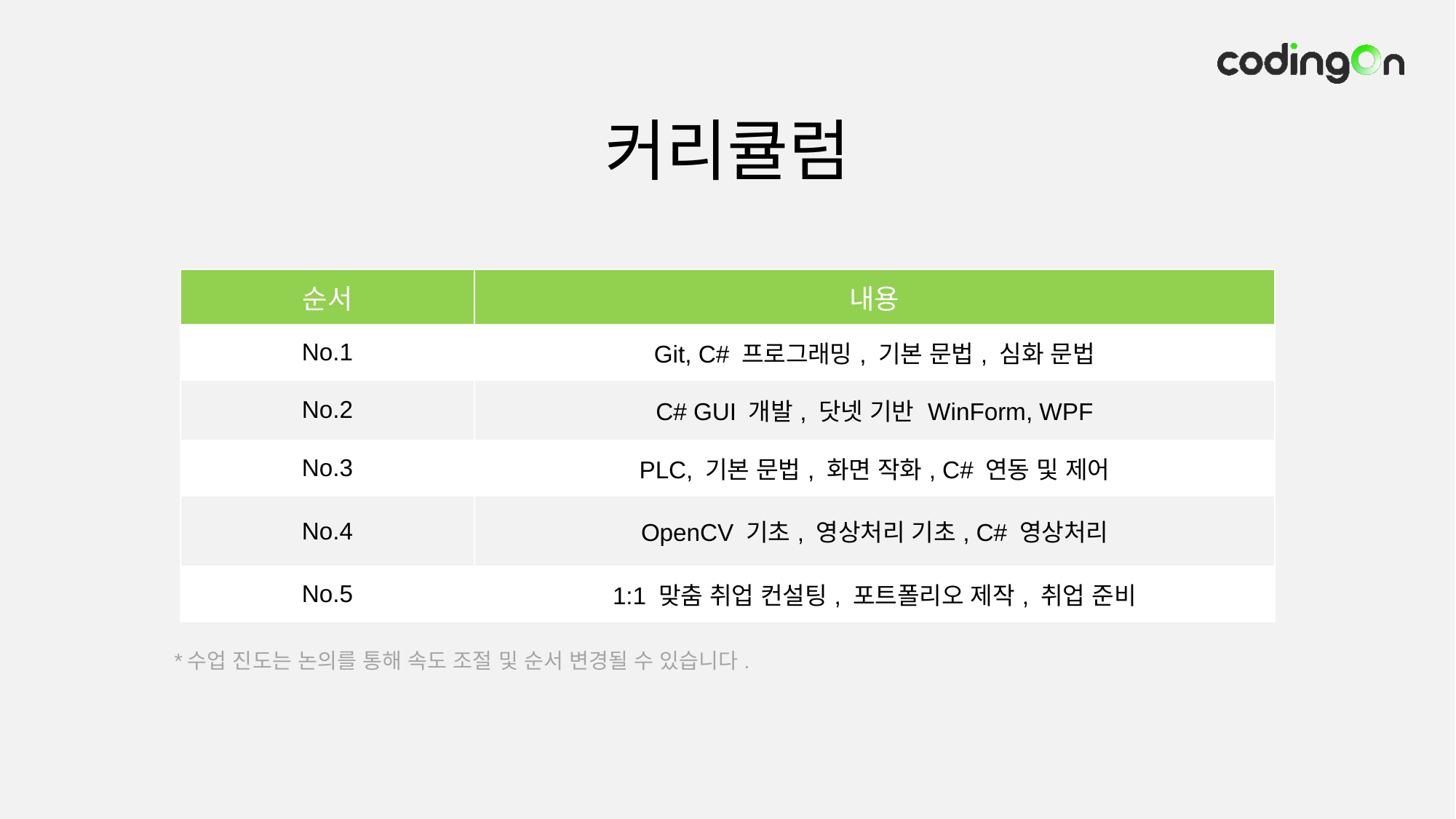

(수정필요)
커리큘럼
| 순서 | 내용 |
| --- | --- |
| No.1 | Git, C# 프로그래밍, 기본 문법, 심화 문법 |
| No.2 | C# GUI 개발, 닷넷 기반 WinForm, WPF |
| No.3 | PLC, 기본 문법, 화면 작화, C# 연동 및 제어 |
| No.4 | OpenCV 기초, 영상처리 기초, C# 영상처리 |
| No.5 | 1:1 맞춤 취업 컨설팅, 포트폴리오 제작, 취업 준비 |
*수업 진도는 논의를 통해 속도 조절 및 순서 변경될 수 있습니다.